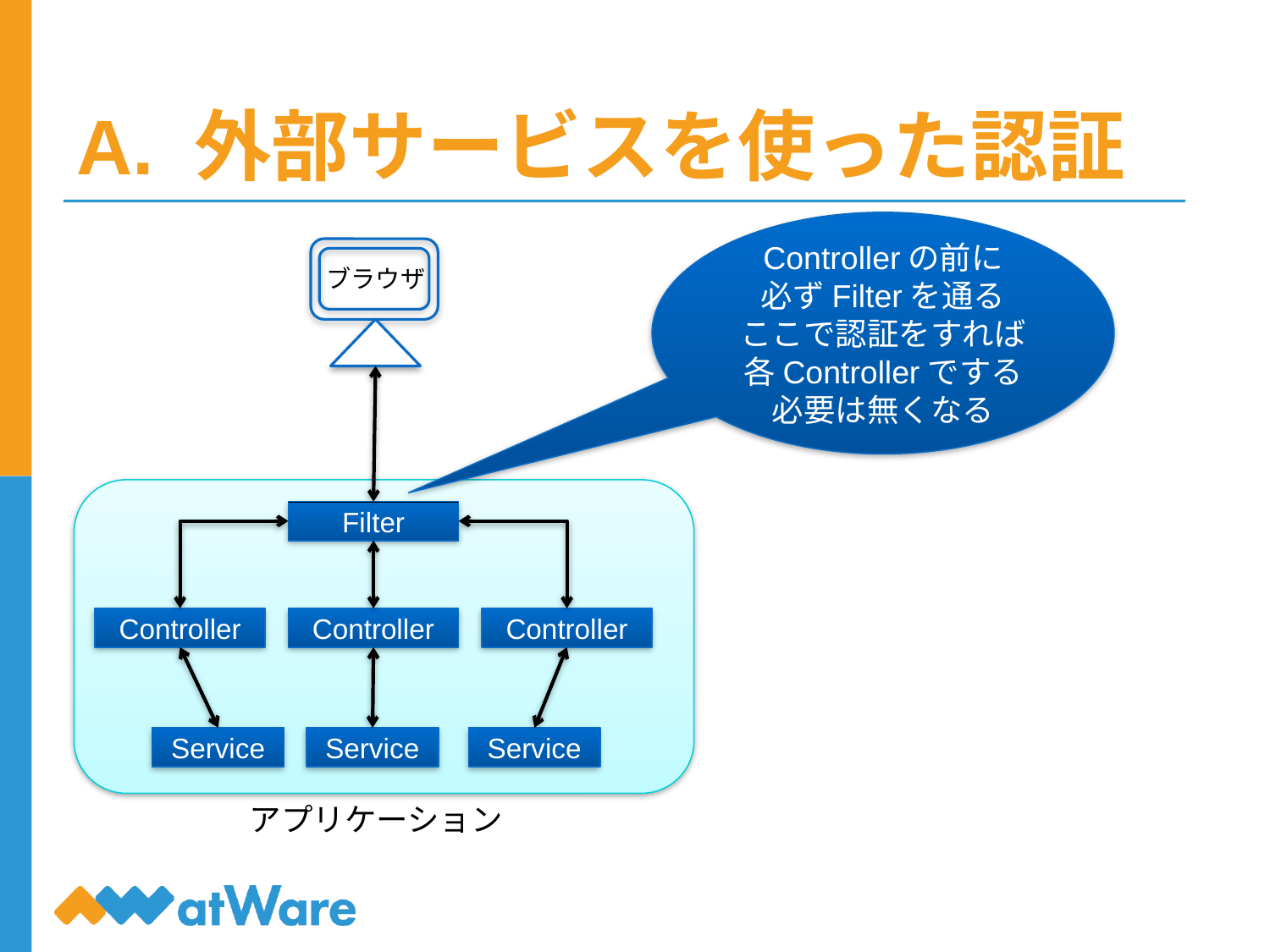

# A. 外部サービスを使った認証
Controllerの前に
必ずFilterを通る
ここで認証をすれば
各Controllerでする必要は無くなる

ブラウザ

Filter
Controller
Controller
Controller
Service
Service
Service
アプリケーション